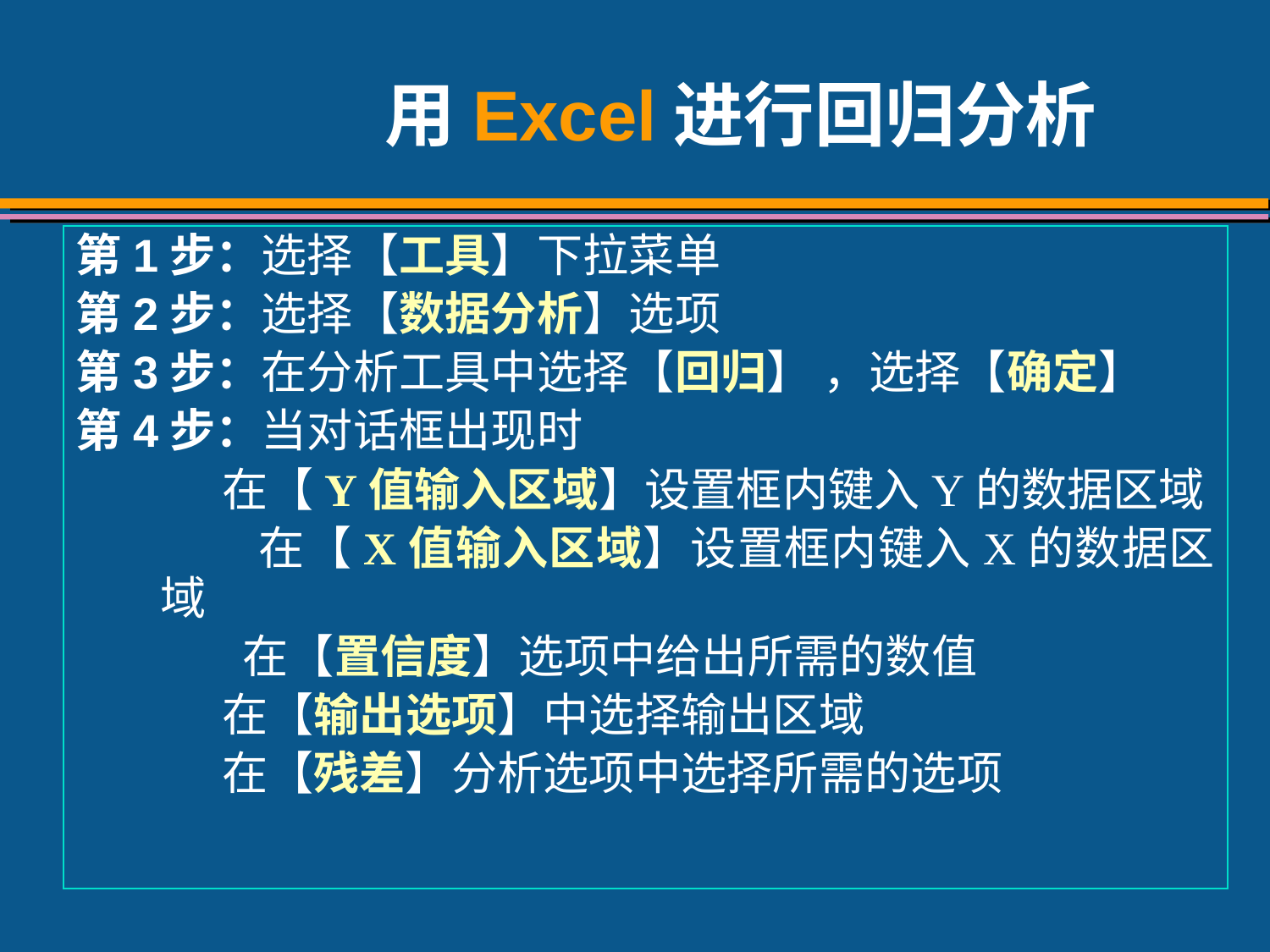

# 用Excel进行回归分析
第1步：选择【工具】下拉菜单
第2步：选择【数据分析】选项
第3步：在分析工具中选择【回归】 ，选择【确定】
第4步：当对话框出现时
             在【Y值输入区域】设置框内键入Y的数据区域
               在【X值输入区域】设置框内键入X的数据区域
               在【置信度】选项中给出所需的数值
             在【输出选项】中选择输出区域
             在【残差】分析选项中选择所需的选项